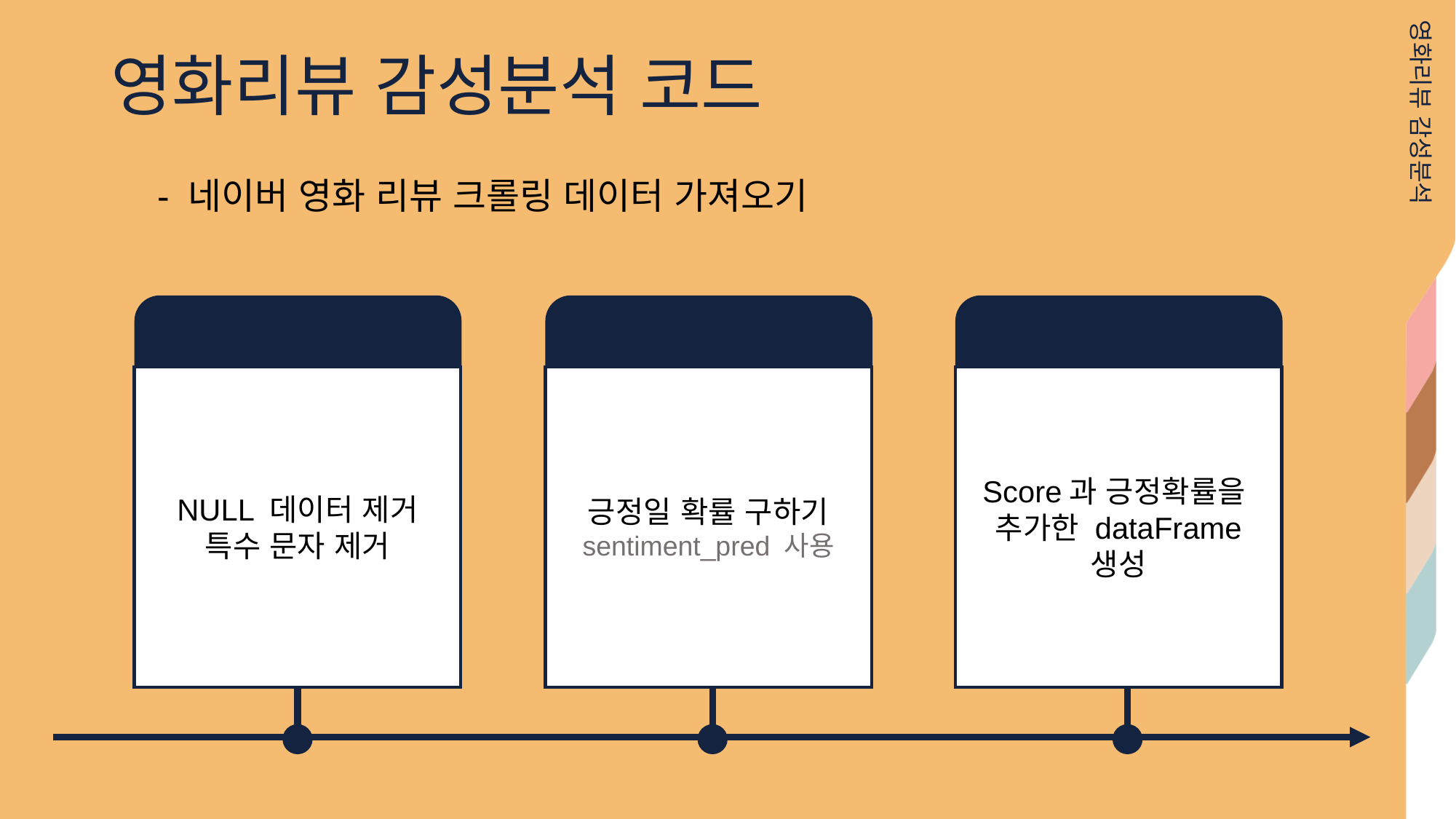

영화리뷰 감성분석 코드
영화리뷰 감성분석
- 네이버 영화 리뷰 크롤링 데이터 가져오기

NULL 데이터 제거
특수 문자 제거
긍정일 확률 구하기
sentiment_pred 사용
Score과 긍정확률을
추가한 dataFrame 생성